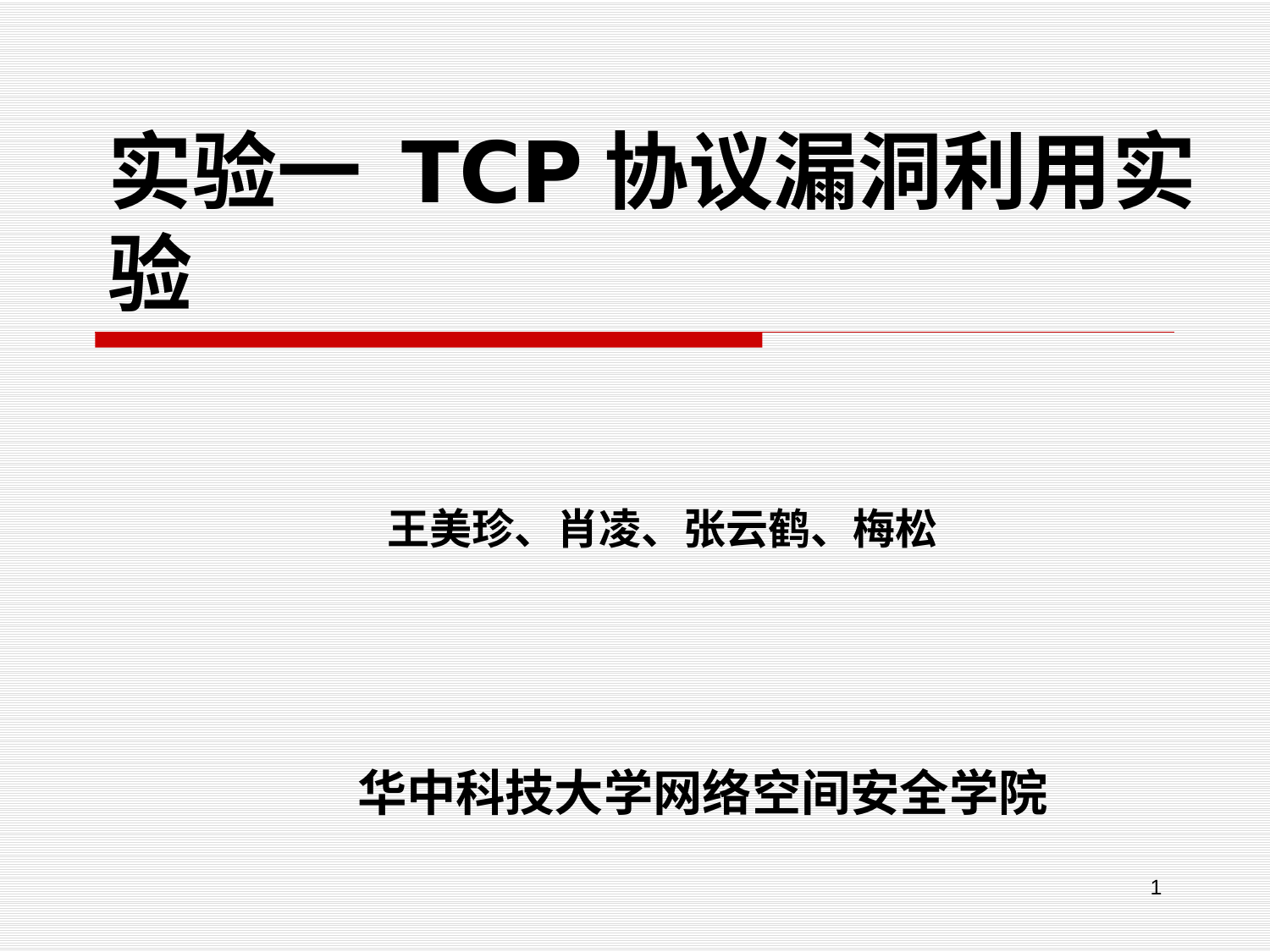

# 实验一 TCP协议漏洞利用实验
王美珍、肖凌、张云鹤、梅松
华中科技大学网络空间安全学院
1